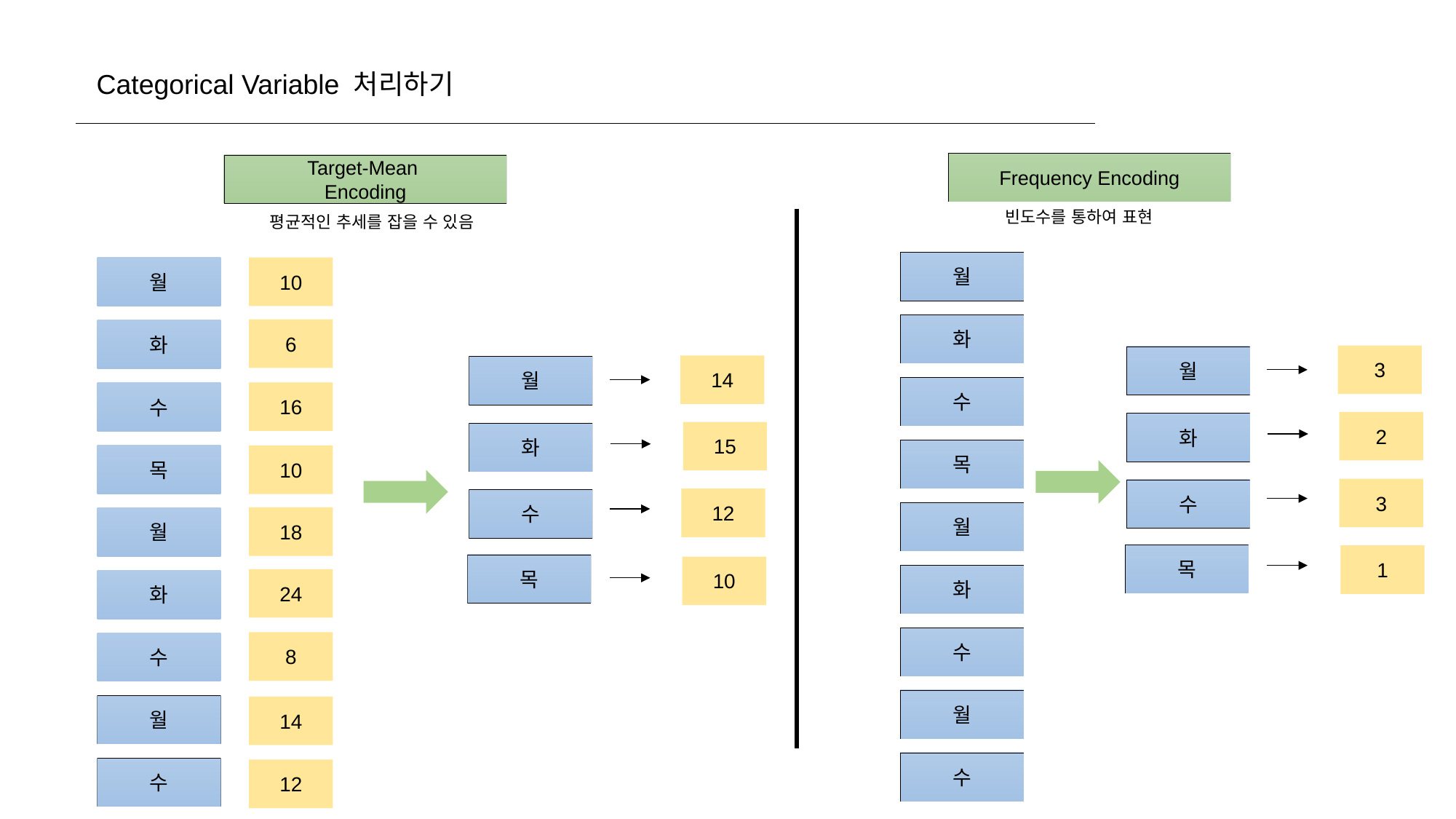

Categorical Variable 처리하기
Frequency Encoding
Target-Mean
Encoding
빈도수를 통하여 표현
평균적인 추세를 잡을 수 있음
월
월
10
화
6
화
3
월
14
월
수
16
수
2
화
15
화
목
목
10

3
수
12
수
월
18
월
목
1
목
10
화
24
화
수
8
수
월
월
14
수
수
12